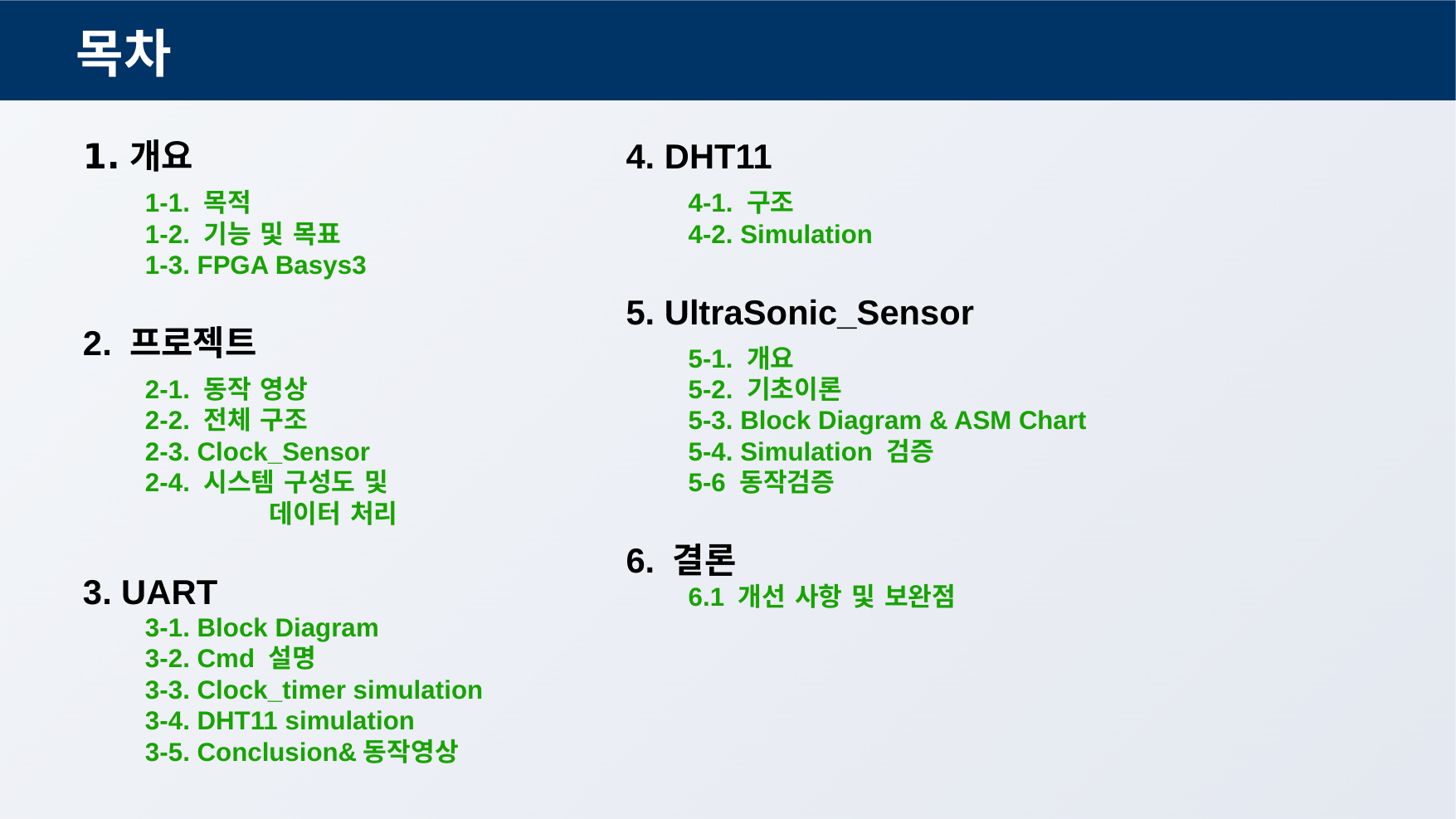

목차
4. DHT11

4-1. 구조
4-2. Simulation

5. UltraSonic_Sensor

5-1. 개요
5-2. 기초이론
5-3. Block Diagram & ASM Chart
5-4. Simulation 검증
5-6 동작검증

6. 결론
6.1 개선 사항 및 보완점

개요

1-1. 목적
1-2. 기능 및 목표
1-3. FPGA Basys3

2. 프로젝트

2-1. 동작 영상
2-2. 전체 구조
2-3. Clock_Sensor
2-4. 시스템 구성도 및
	데이터 처리

3. UART
3-1. Block Diagram
3-2. Cmd 설명
3-3. Clock_timer simulation
3-4. DHT11 simulation
3-5. Conclusion&동작영상